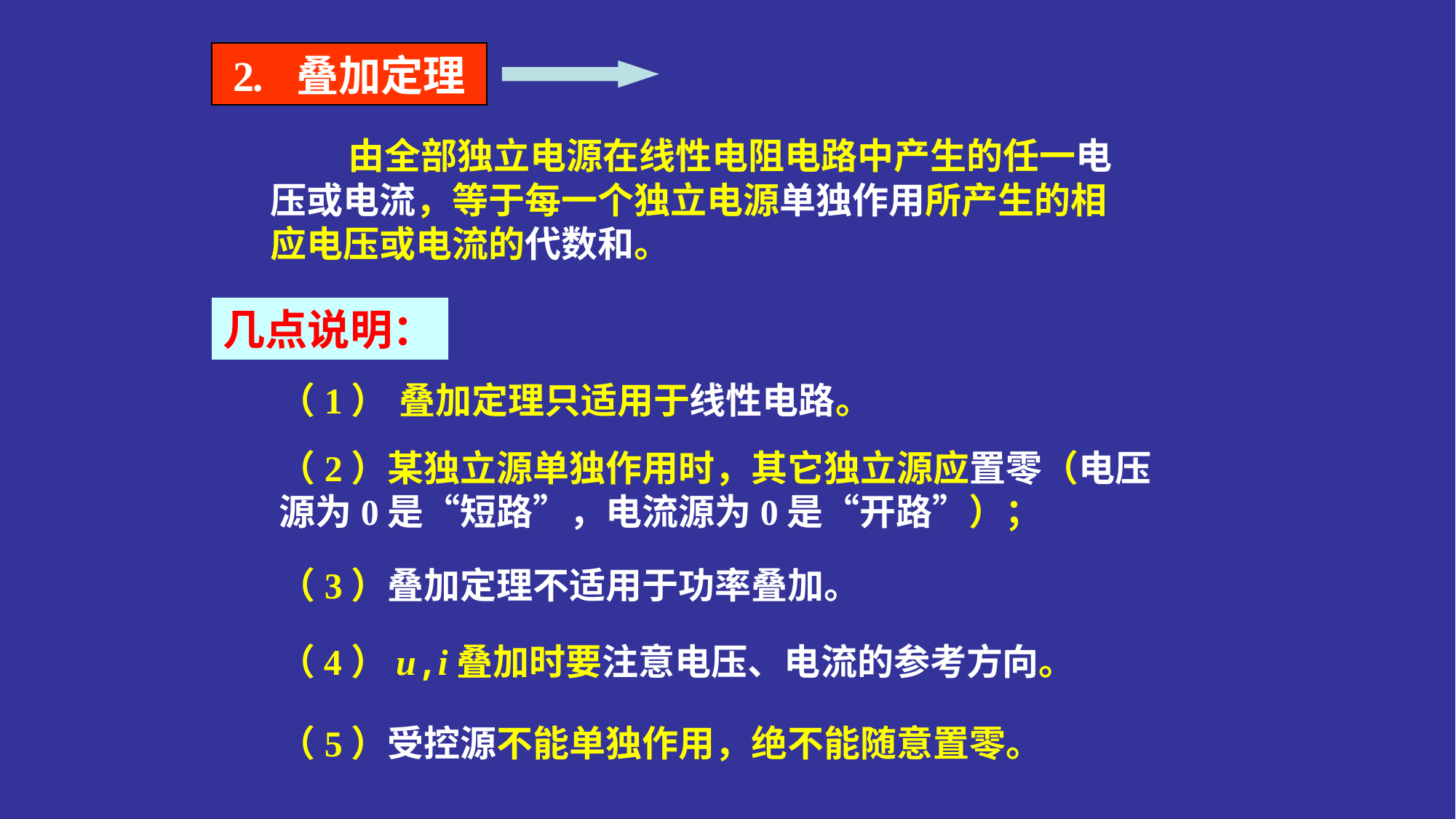

2.  叠加定理

       由全部独立电源在线性电阻电路中产生的任一电压或电流，等于每一个独立电源单独作用所产生的相应电压或电流的代数和。
几点说明：
（1） 叠加定理只适用于线性电路。
（2）某独立源单独作用时，其它独立源应置零（电压源为0是“短路”，电流源为0是“开路”）；
（3）叠加定理不适用于功率叠加。
（4）u,i叠加时要注意电压、电流的参考方向。
（5）受控源不能单独作用，绝不能随意置零。